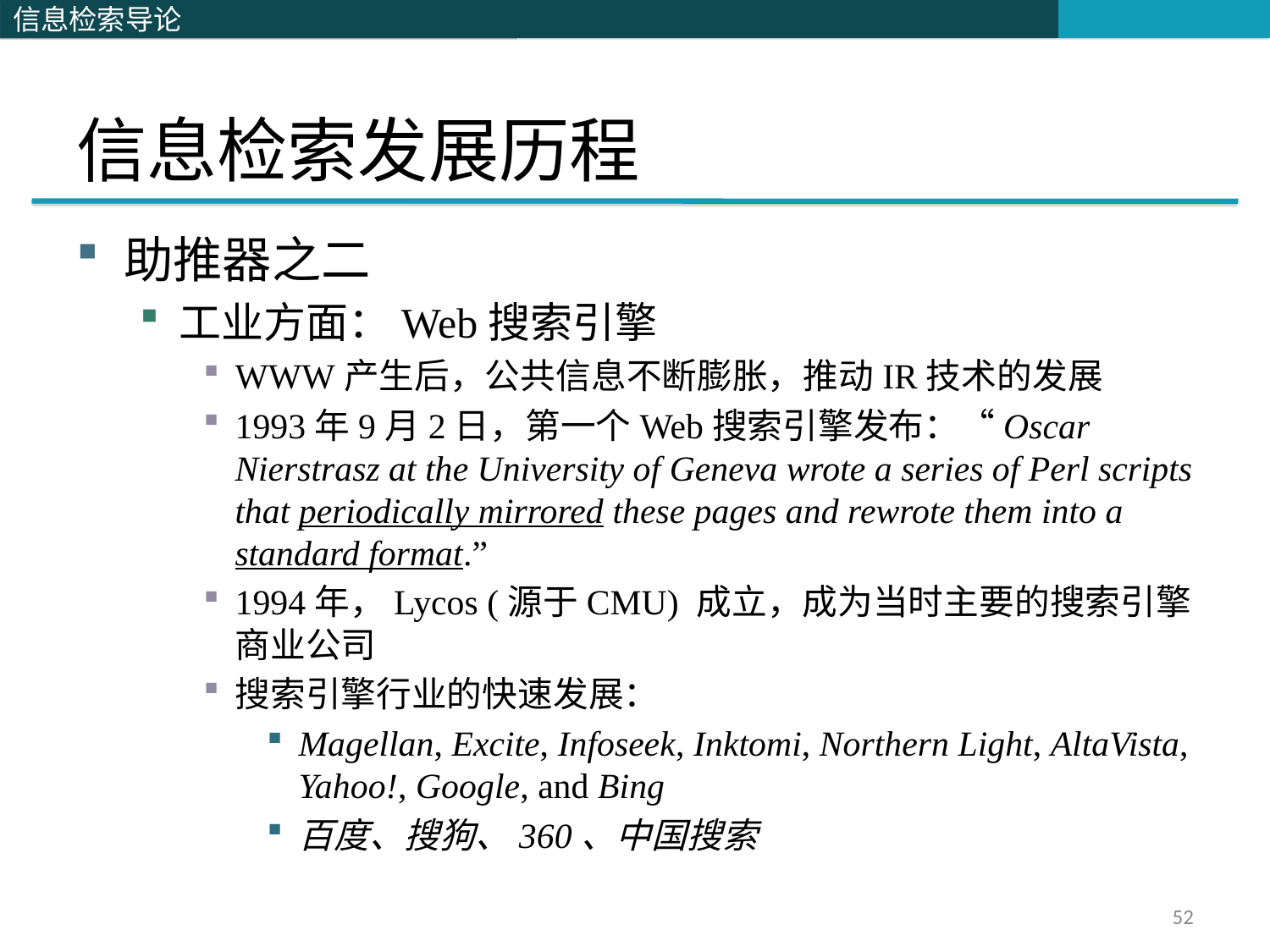

# 信息检索发展历程
助推器之二
工业方面：Web搜索引擎
WWW产生后，公共信息不断膨胀，推动IR技术的发展
1993年9月2日，第一个Web搜索引擎发布：“Oscar Nierstrasz at the University of Geneva wrote a series of Perl scripts that periodically mirrored these pages and rewrote them into a standard format.”
1994年，Lycos (源于CMU) 成立，成为当时主要的搜索引擎商业公司
搜索引擎行业的快速发展：
Magellan, Excite, Infoseek, Inktomi, Northern Light, AltaVista, Yahoo!, Google, and Bing
百度、搜狗、360、中国搜索
52